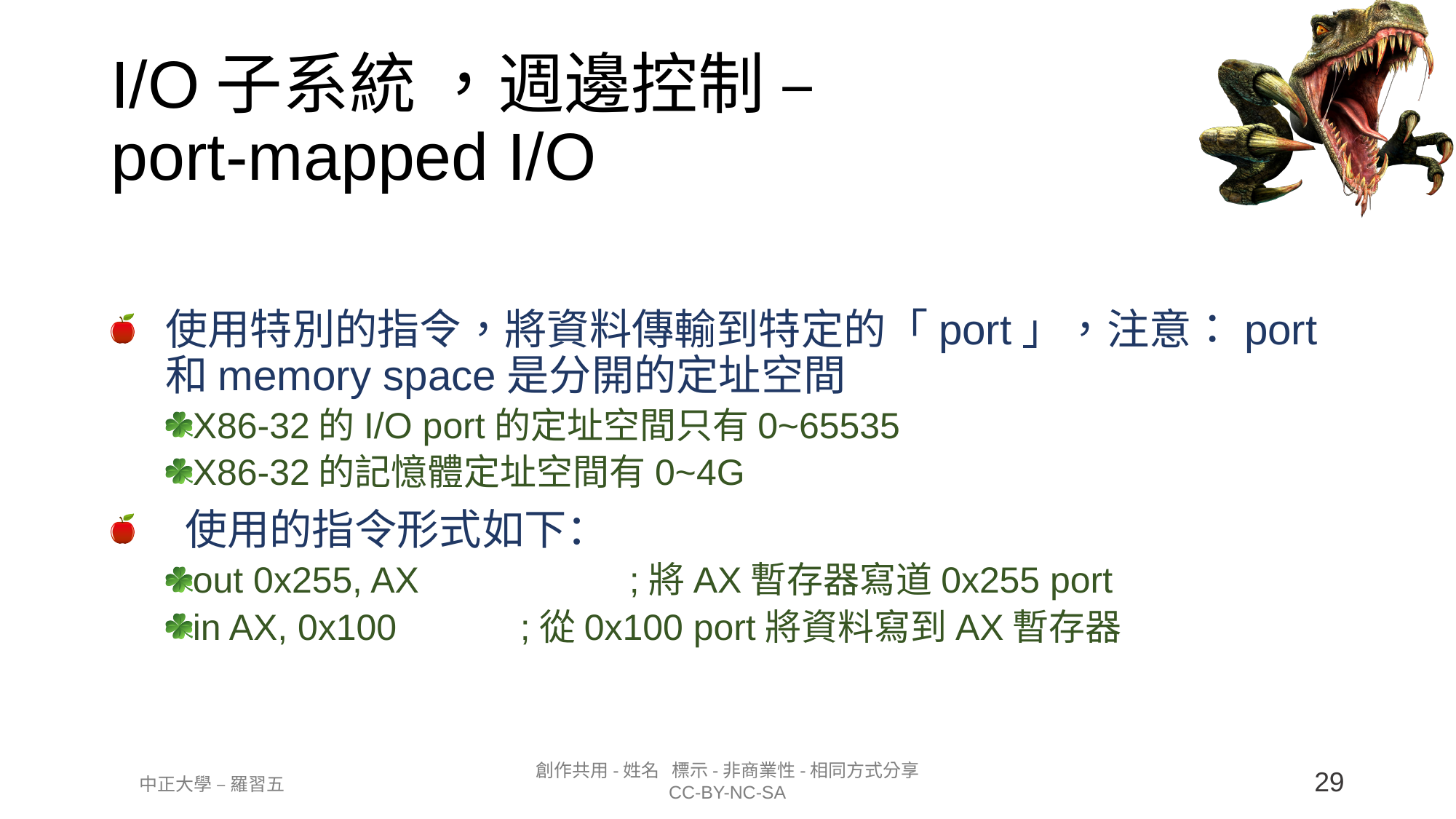

# I/O子系統 ，週邊控制 – port-mapped I/O
使用特別的指令，將資料傳輸到特定的「port」，注意：port和memory space是分開的定址空間
X86-32的I/O port的定址空間只有0~65535
X86-32的記憶體定址空間有0~4G
 使用的指令形式如下：
out 0x255, AX		;將AX暫存器寫道0x255 port
in AX, 0x100		;從0x100 port將資料寫到AX暫存器